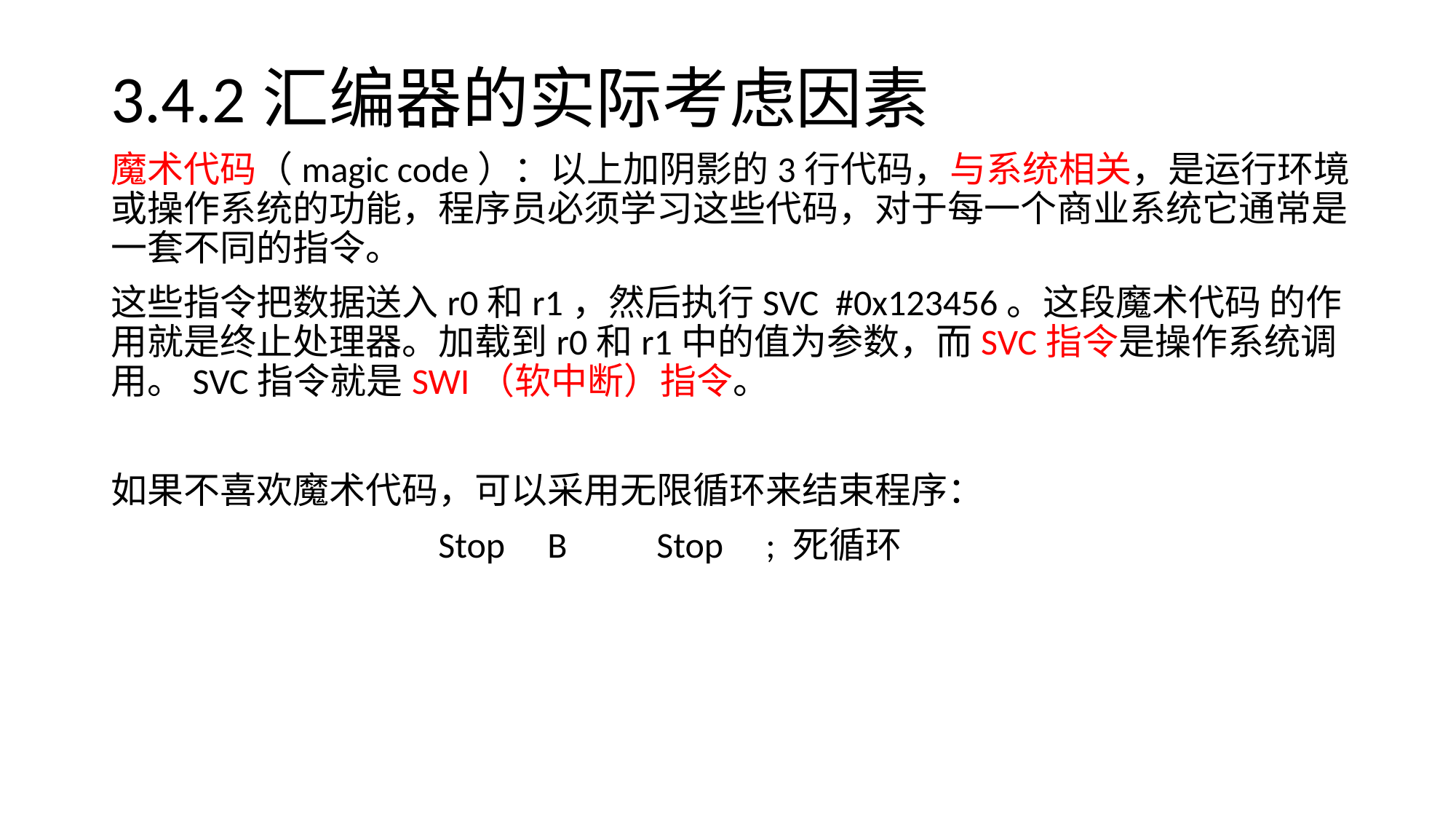

# 3.4.2汇编器的实际考虑因素
魔术代码（magic code）：以上加阴影的3行代码，与系统相关，是运行环境或操作系统的功能，程序员必须学习这些代码，对于每一个商业系统它通常是一套不同的指令。
这些指令把数据送入r0和r1，然后执行SVC  #0x123456。这段魔术代码 的作用就是终止处理器。加载到r0和r1中的值为参数，而SVC指令是操作系统调用。SVC指令就是SWI（软中断）指令。

如果不喜欢魔术代码，可以采用无限循环来结束程序：
			Stop	B	Stop	; 死循环